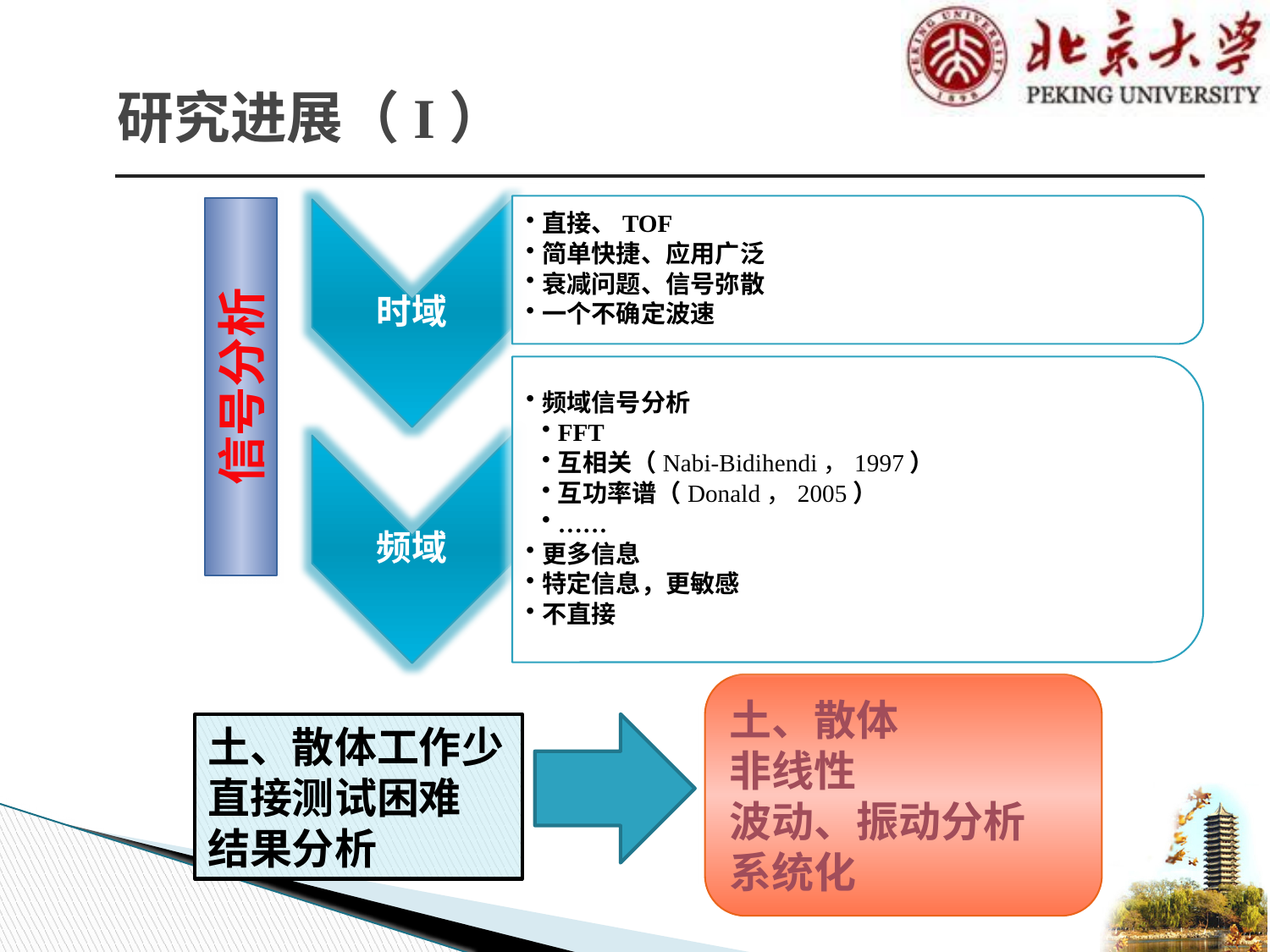

# 研究进展（I）
时域
直接、TOF
简单快捷、应用广泛
衰减问题、信号弥散
一个不确定波速
频域
频域信号分析
FFT
互相关（Nabi-Bidihendi，1997）
互功率谱（Donald，2005）
……
更多信息
特定信息，更敏感
不直接
信号分析

土、散体
非线性
波动、振动分析
系统化
土、散体工作少
直接测试困难
结果分析